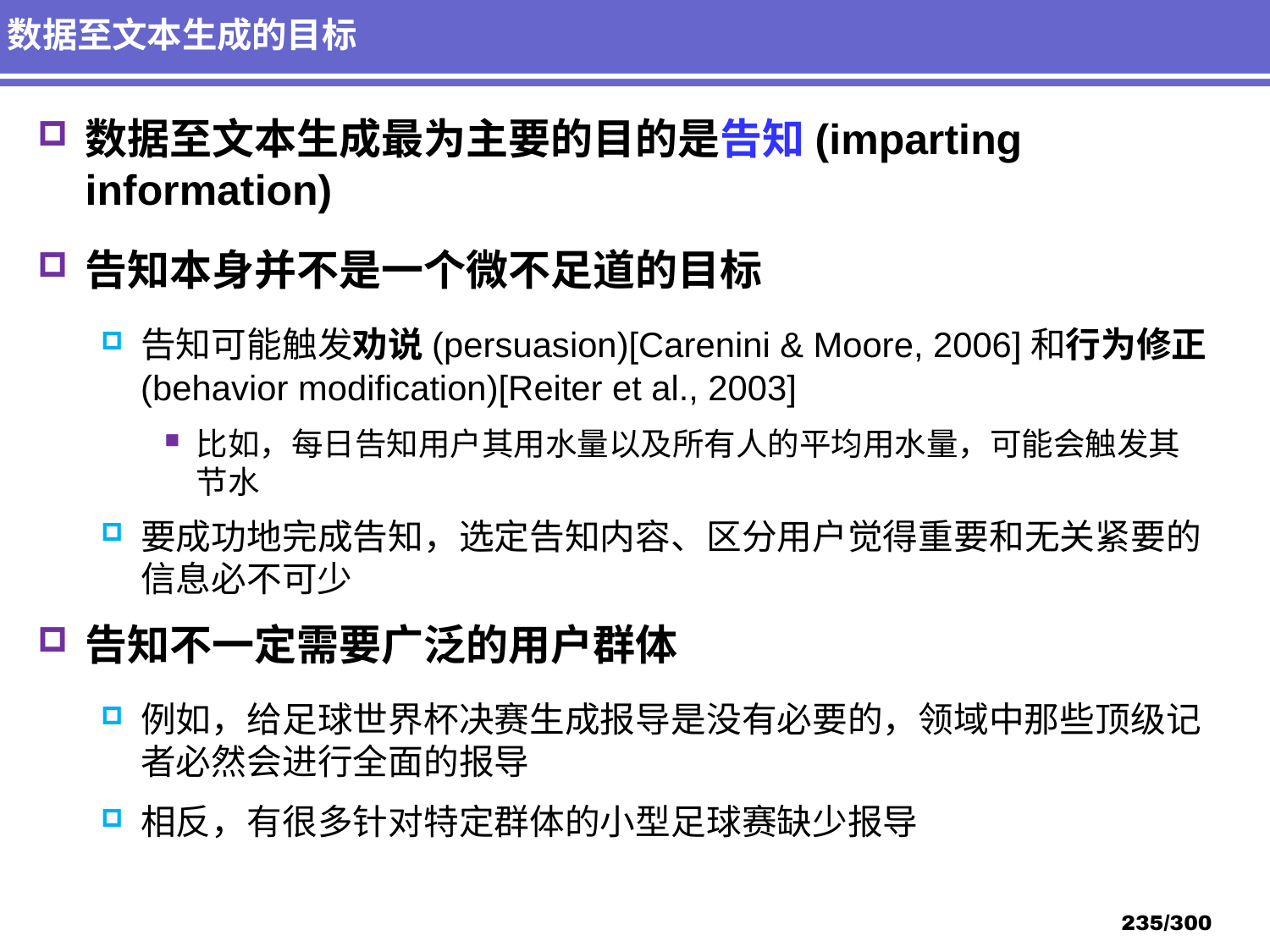

# 数据至文本生成的目标
数据至文本生成最为主要的目的是告知(imparting information)
告知本身并不是一个微不足道的目标
告知可能触发劝说(persuasion)[Carenini & Moore, 2006]和行为修正(behavior modification)[Reiter et al., 2003]
比如，每日告知用户其用水量以及所有人的平均用水量，可能会触发其节水
要成功地完成告知，选定告知内容、区分用户觉得重要和无关紧要的信息必不可少
告知不一定需要广泛的用户群体
例如，给足球世界杯决赛生成报导是没有必要的，领域中那些顶级记者必然会进行全面的报导
相反，有很多针对特定群体的小型足球赛缺少报导
235/300